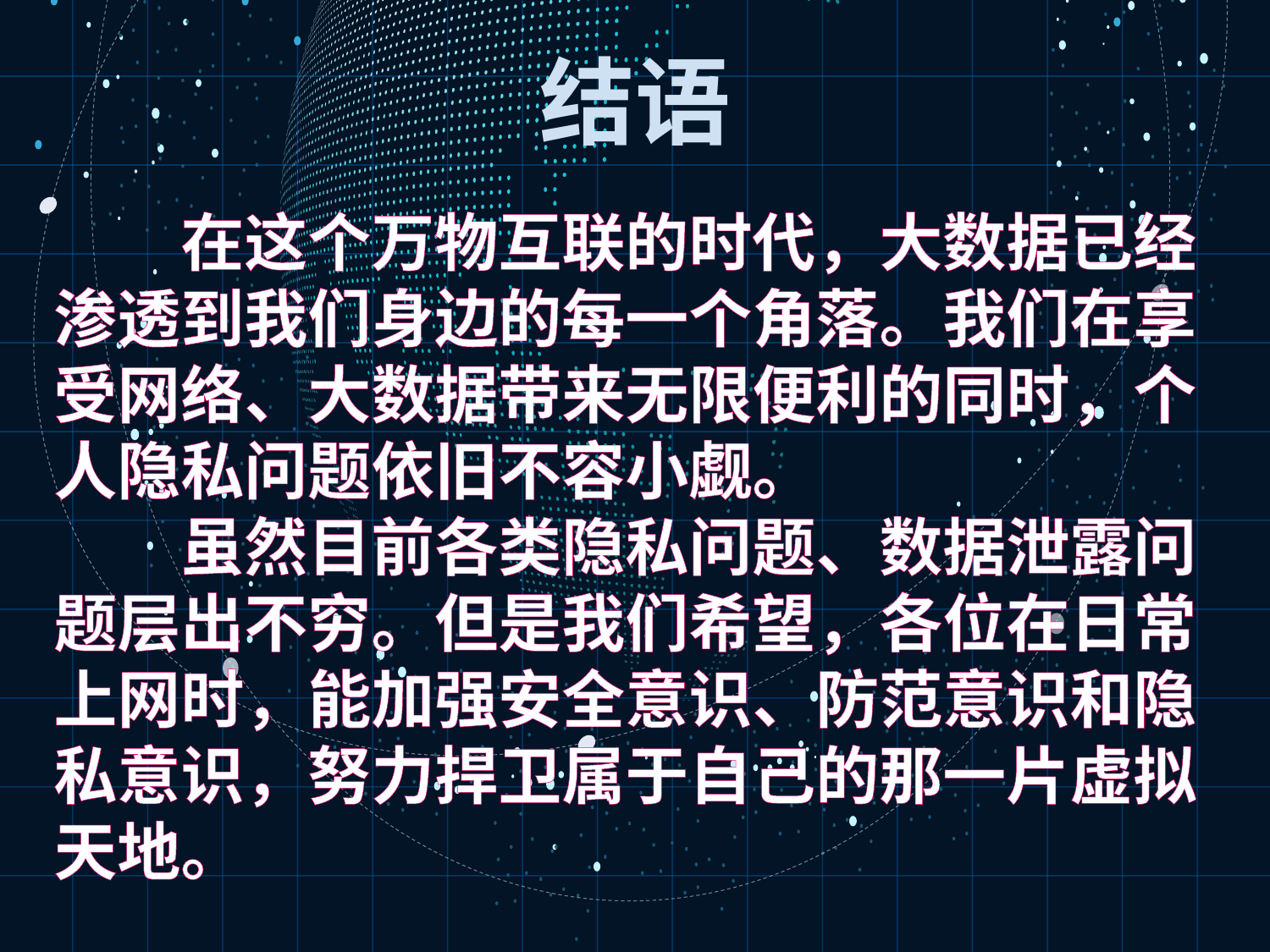

结语
	在这个万物互联的时代，大数据已经渗透到我们身边的每一个角落。我们在享受网络、大数据带来无限便利的同时，个人隐私问题依旧不容小觑。
	虽然目前各类隐私问题、数据泄露问题层出不穷。但是我们希望，各位在日常上网时，能加强安全意识、防范意识和隐私意识，努力捍卫属于自己的那一片虚拟天地。